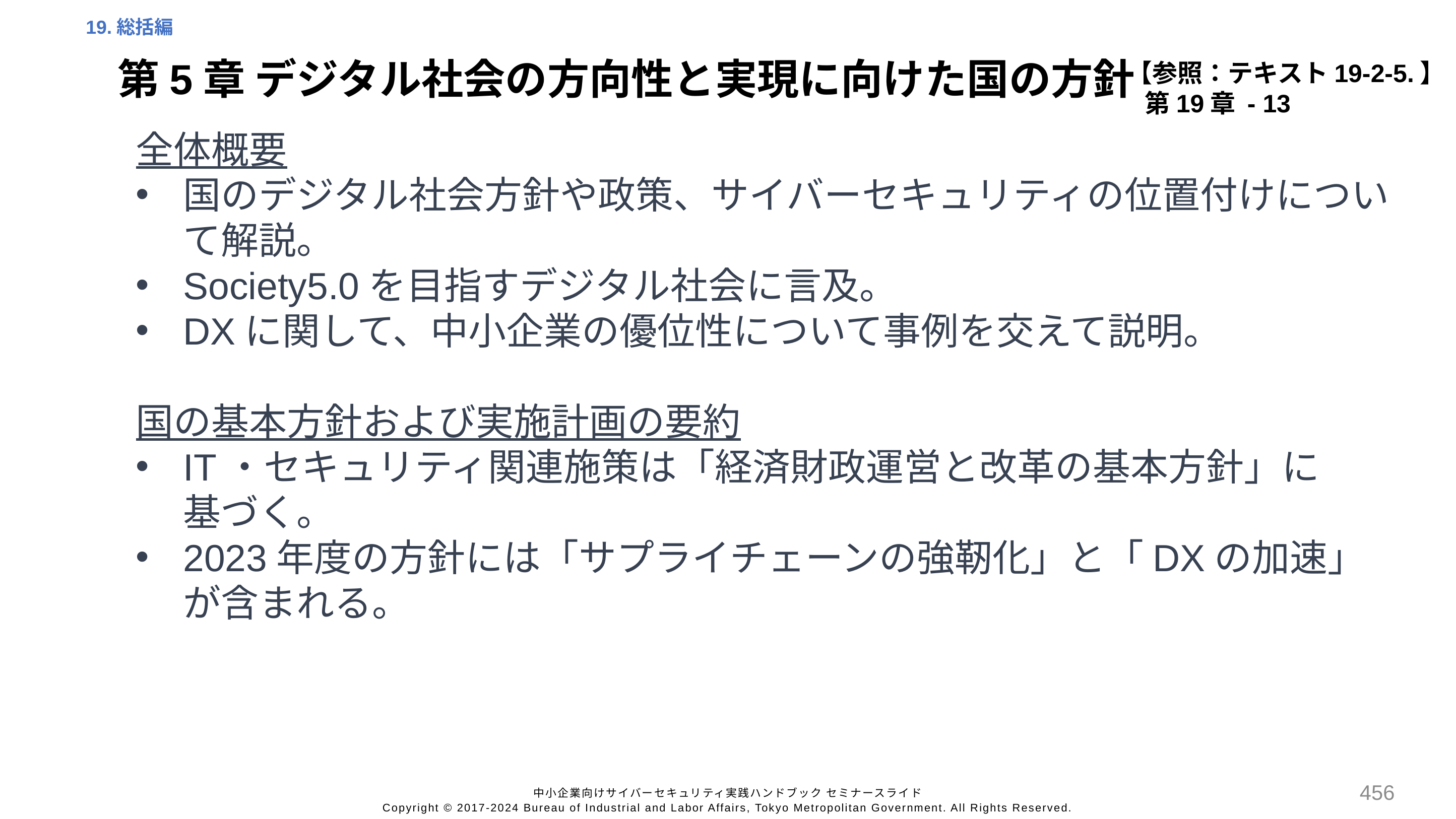

19.総括編
【参照：テキスト19-2-5.】
第19章 - 13
第5章 デジタル社会の方向性と実現に向けた国の方針
全体概要
国のデジタル社会方針や政策、サイバーセキュリティの位置付けについて解説。
Society5.0を目指すデジタル社会に言及。
DXに関して、中小企業の優位性について事例を交えて説明。

国の基本方針および実施計画の要約
IT・セキュリティ関連施策は「経済財政運営と改革の基本方針」に
基づく。
2023年度の方針には「サプライチェーンの強靭化」と「DXの加速」が含まれる。
456